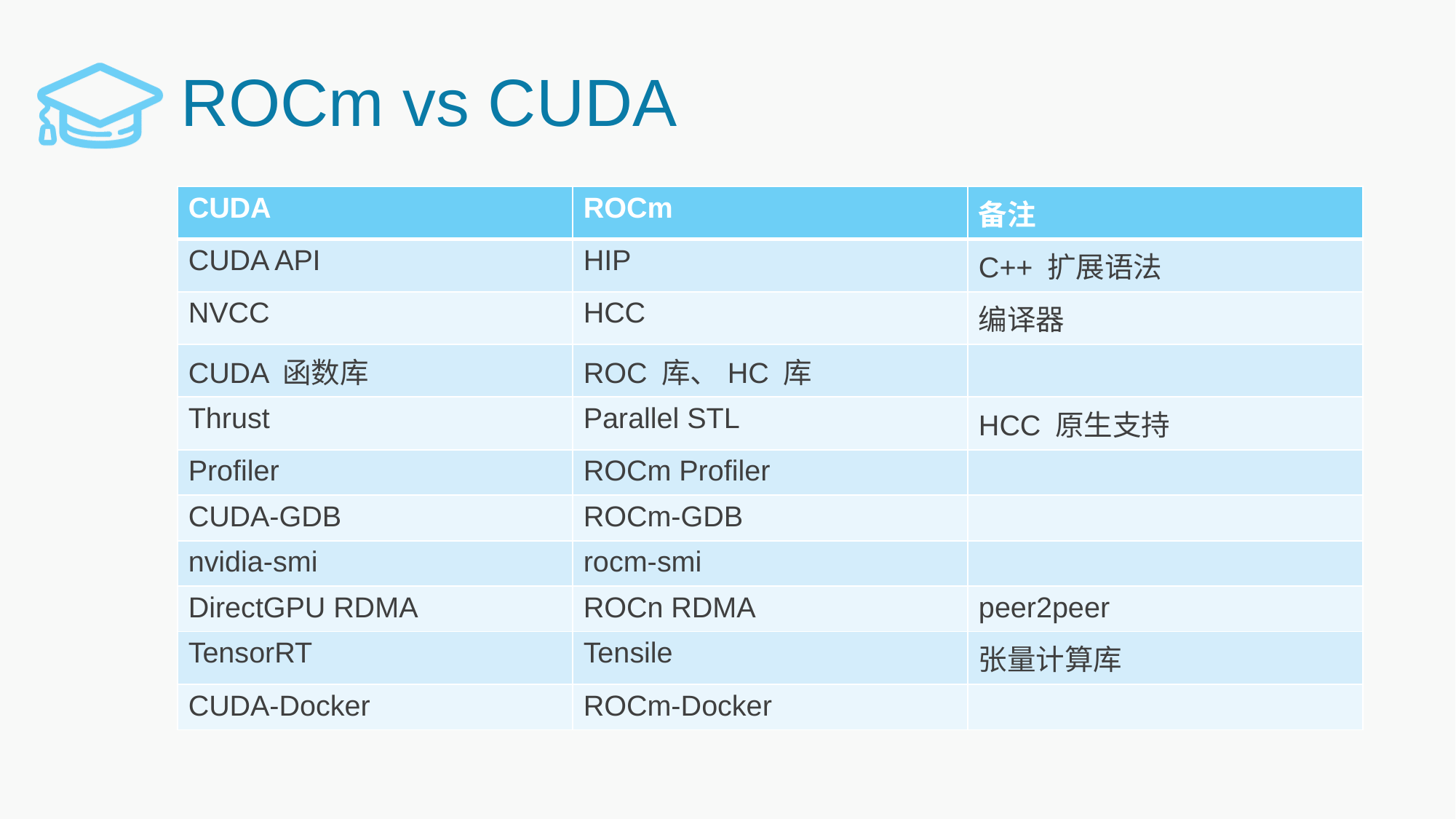

# ROCm vs CUDA
| CUDA | ROCm | 备注 |
| --- | --- | --- |
| CUDA API | HIP | C++ 扩展语法 |
| NVCC | HCC | 编译器 |
| CUDA 函数库 | ROC 库、HC 库 |  |
| Thrust | Parallel STL | HCC 原生支持 |
| Profiler | ROCm Profiler |  |
| CUDA-GDB | ROCm-GDB |  |
| nvidia-smi | rocm-smi |  |
| DirectGPU RDMA | ROCn RDMA | peer2peer |
| TensorRT | Tensile | 张量计算库 |
| CUDA-Docker | ROCm-Docker |  |